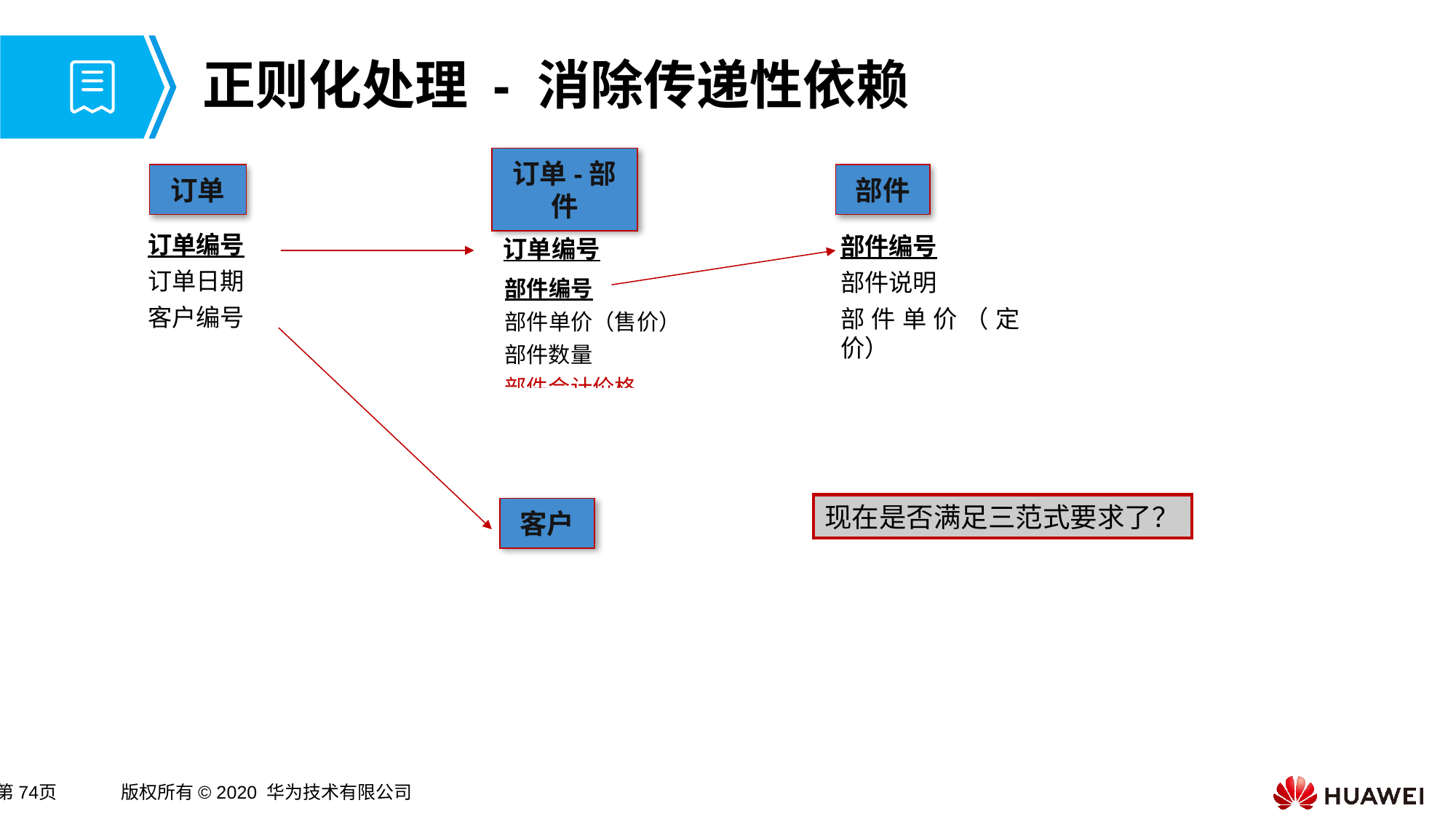

# 正则化处理 - 消除传递性依赖
订单
订单-部件
部件
订单编号
订单日期
客户编号
订单总价
订单编号
订单日期
客户编号
客户姓名
联系方式
证件号码
客户地址
订单总价
部件编号
部件说明
部件单价（定价）
订单编号
部件编号
部件单价（售价）
部件数量
部件合计价格
客户编号
客户姓名
联系方式
证件号码
客户地址
空格
空格
现在是否满足三范式要求了？
客户
空格
空格